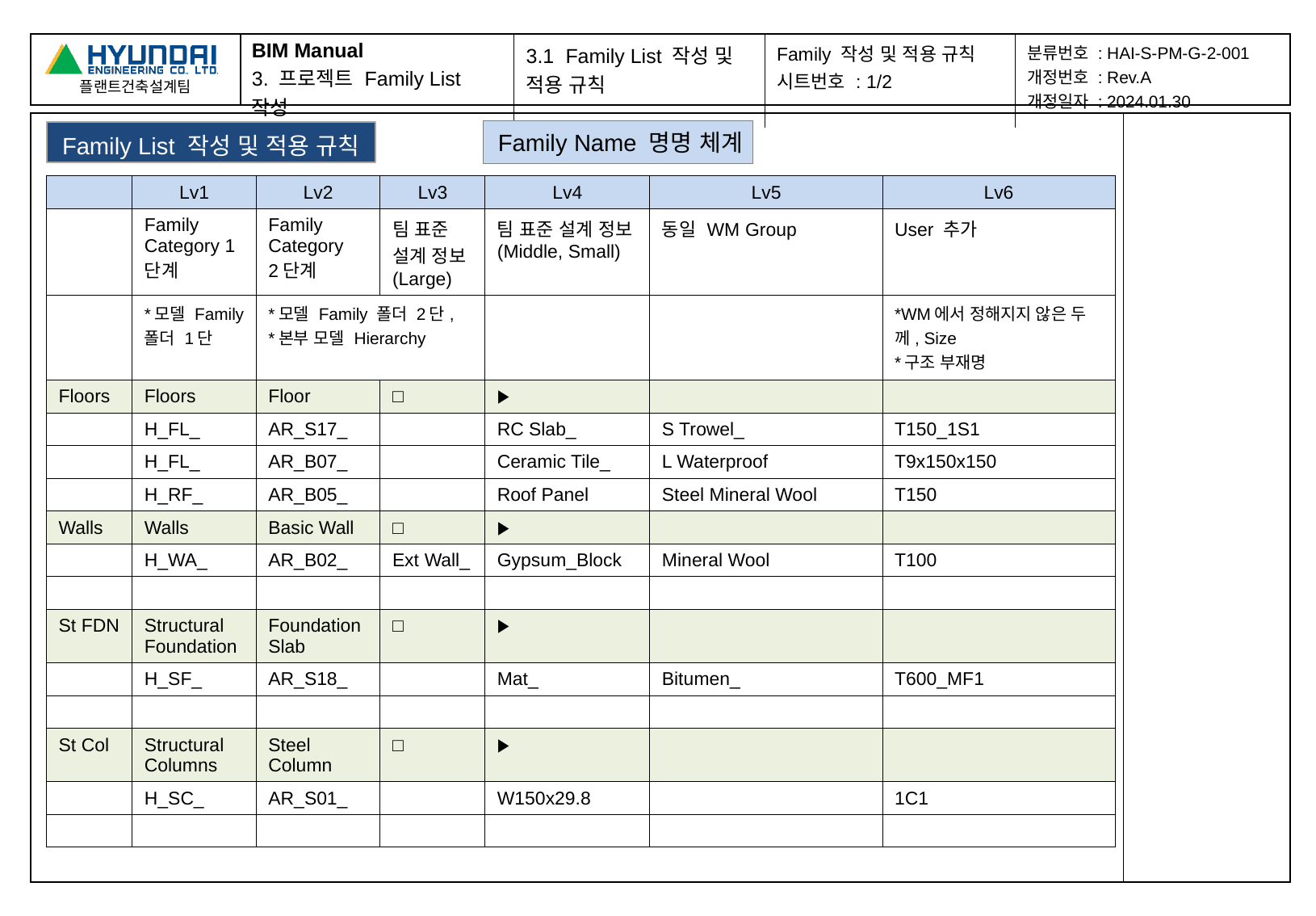

| BIM Manual 3. 프로젝트 Family List 작성 | 3.1 Family List 작성 및 적용 규칙 | Family 작성 및 적용 규칙 시트번호 : 1/2 | 분류번호 : HAI-S-PM-G-2-001 개정번호 : Rev.A 개정일자 : 2024.01.30 |
| --- | --- | --- | --- |
|  |  |
| --- | --- |
Family Name 명명 체계
Family List 작성 및 적용 규칙
|  | Lv1 | Lv2 | Lv3 | Lv4 | Lv5 | Lv6 |
| --- | --- | --- | --- | --- | --- | --- |
|  | Family Category 1 단계 | Family Category 2단계 | 팀 표준 설계 정보 (Large) | 팀 표준 설계 정보 (Middle, Small) | 동일 WM Group | User 추가 |
|  | \*모델 Family 폴더 1단 | \*모델 Family 폴더 2단, \*본부 모델 Hierarchy |  |  |  | \*WM에서 정해지지 않은 두께, Size \*구조 부재명 |
| Floors | Floors | Floor | □ | ▶ |  |  |
|  | H\_FL\_ | AR\_S17\_ |  | RC Slab\_ | S Trowel\_ | T150\_1S1 |
|  | H\_FL\_ | AR\_B07\_ |  | Ceramic Tile\_ | L Waterproof | T9x150x150 |
|  | H\_RF\_ | AR\_B05\_ |  | Roof Panel | Steel Mineral Wool | T150 |
| Walls | Walls | Basic Wall | □ | ▶ |  |  |
|  | H\_WA\_ | AR\_B02\_ | Ext Wall\_ | Gypsum\_Block | Mineral Wool | T100 |
|  |  |  |  |  |  |  |
| St FDN | Structural Foundation | Foundation Slab | □ | ▶ |  |  |
|  | H\_SF\_ | AR\_S18\_ |  | Mat\_ | Bitumen\_ | T600\_MF1 |
|  |  |  |  |  |  |  |
| St Col | Structural Columns | Steel Column | □ | ▶ |  |  |
|  | H\_SC\_ | AR\_S01\_ |  | W150x29.8 |  | 1C1 |
|  |  |  |  |  |  |  |